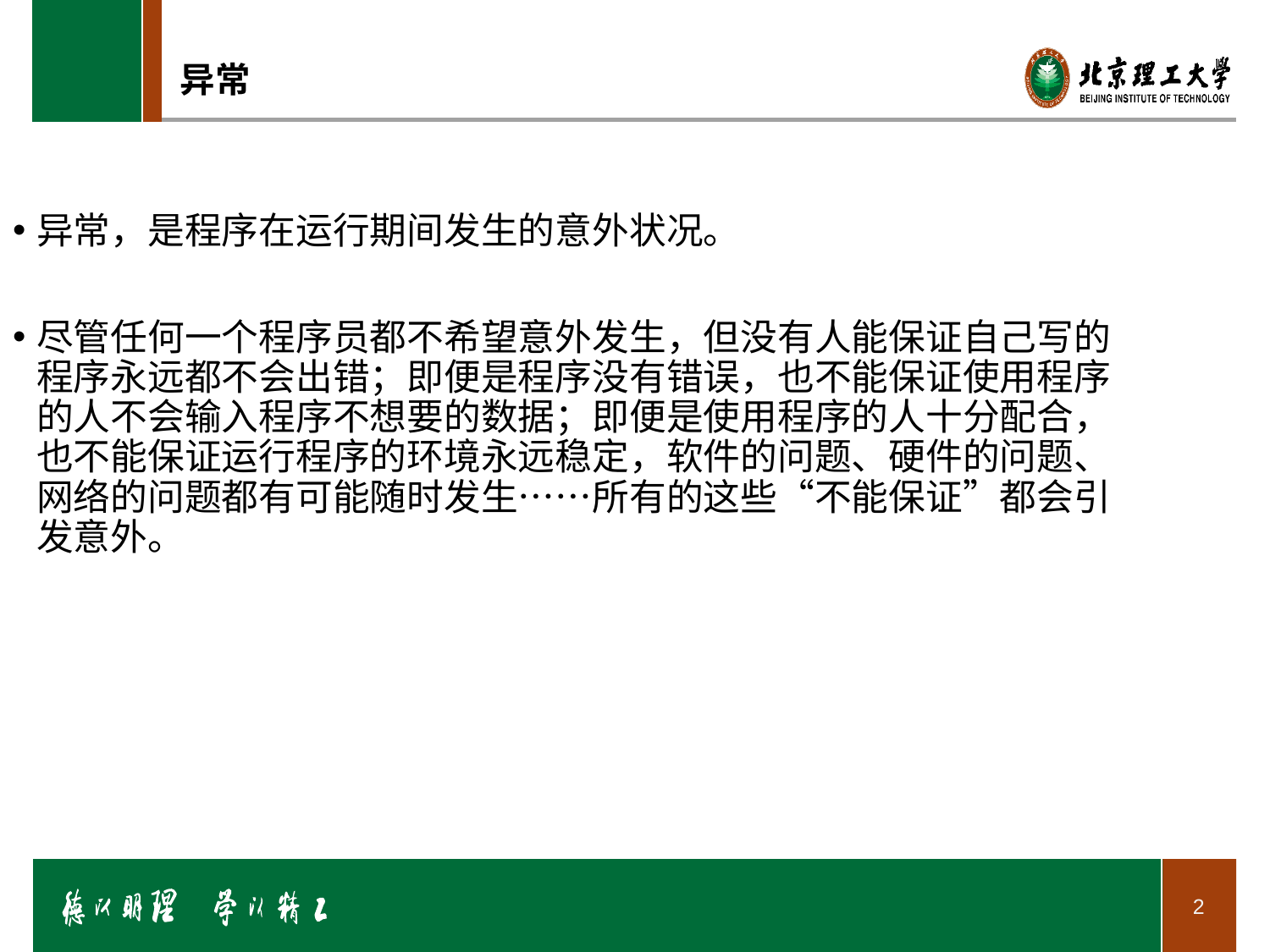

# 异常
异常，是程序在运行期间发生的意外状况。

尽管任何一个程序员都不希望意外发生，但没有人能保证自己写的程序永远都不会出错；即便是程序没有错误，也不能保证使用程序的人不会输入程序不想要的数据；即便是使用程序的人十分配合，也不能保证运行程序的环境永远稳定，软件的问题、硬件的问题、网络的问题都有可能随时发生……所有的这些“不能保证”都会引发意外。